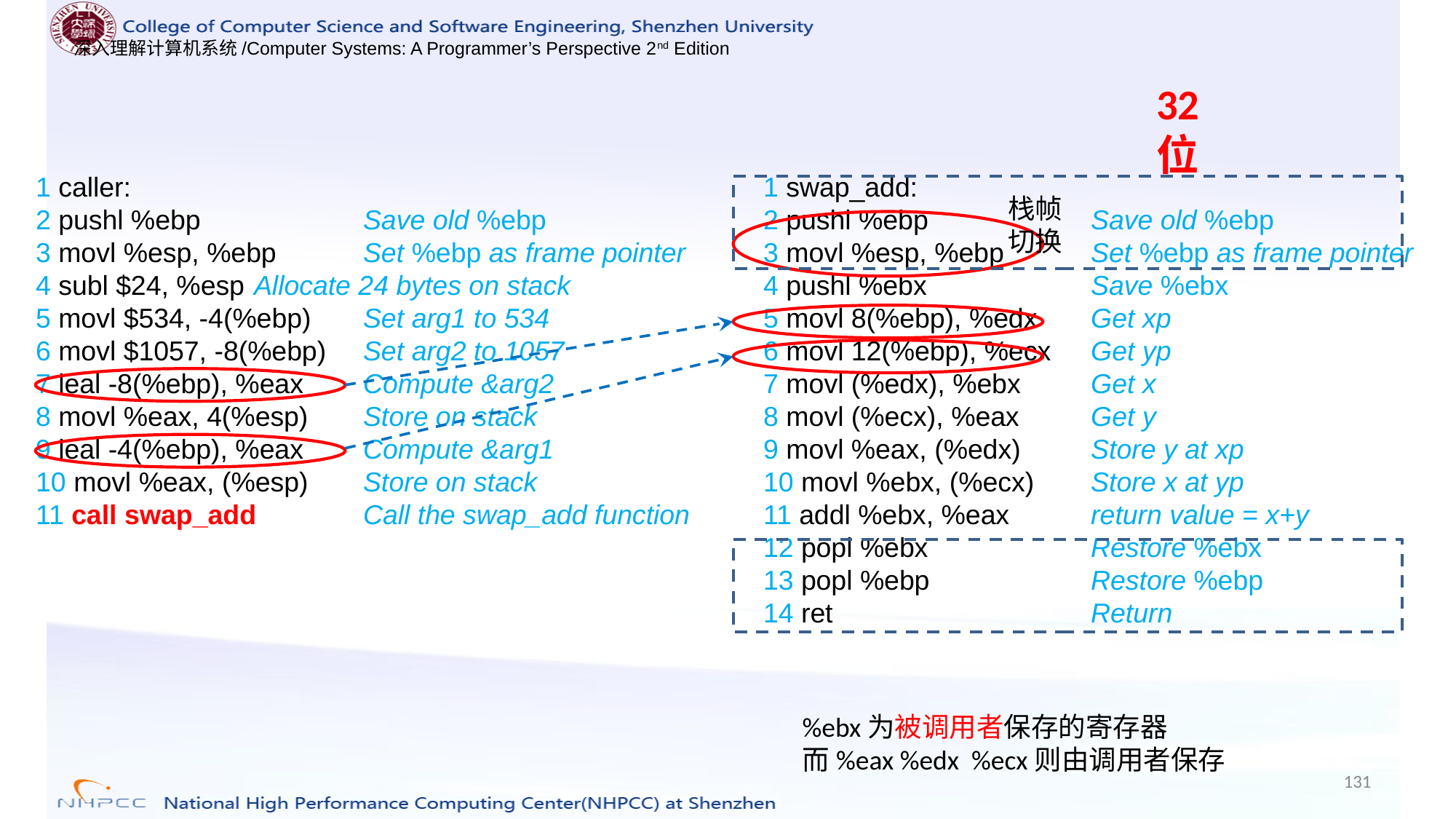

32位
1 caller:
2 pushl %ebp 		Save old %ebp
3 movl %esp, %ebp 	Set %ebp as frame pointer
4 subl $24, %esp 	Allocate 24 bytes on stack
5 movl $534, -4(%ebp) 	Set arg1 to 534
6 movl $1057, -8(%ebp) 	Set arg2 to 1057
7 leal -8(%ebp), %eax 	Compute &arg2
8 movl %eax, 4(%esp) 	Store on stack
9 leal -4(%ebp), %eax 	Compute &arg1
10 movl %eax, (%esp) 	Store on stack
11 call swap_add 	Call the swap_add function
1 swap_add:
2 pushl %ebp 		Save old %ebp
3 movl %esp, %ebp 	Set %ebp as frame pointer
4 pushl %ebx 		Save %ebx
5 movl 8(%ebp), %edx 	Get xp
6 movl 12(%ebp), %ecx 	Get yp
7 movl (%edx), %ebx 	Get x
8 movl (%ecx), %eax 	Get y
9 movl %eax, (%edx) 	Store y at xp
10 movl %ebx, (%ecx) 	Store x at yp
11 addl %ebx, %eax 	return value = x+y
12 popl %ebx 		Restore %ebx
13 popl %ebp 		Restore %ebp
14 ret 			Return

栈帧切换

%ebx为被调用者保存的寄存器
而%eax %edx  %ecx则由调用者保存
131